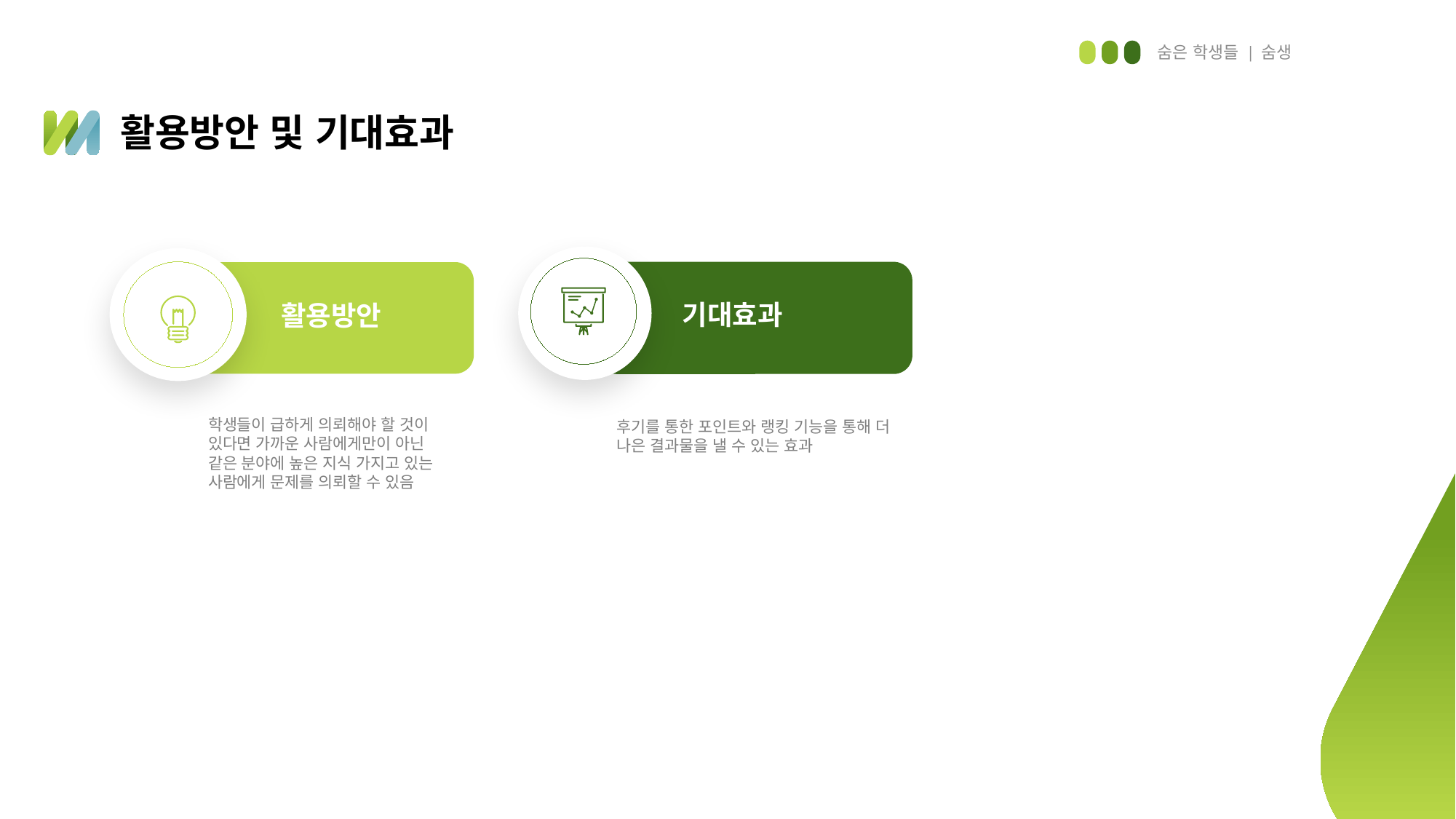

숨은 학생들 | 숨생

활용방안 및 기대효과

기대효과
활용방안
학생들이 급하게 의뢰해야 할 것이 있다면 가까운 사람에게만이 아닌 같은 분야에 높은 지식 가지고 있는 사람에게 문제를 의뢰할 수 있음

후기를 통한 포인트와 랭킹 기능을 통해 더 나은 결과물을 낼 수 있는 효과